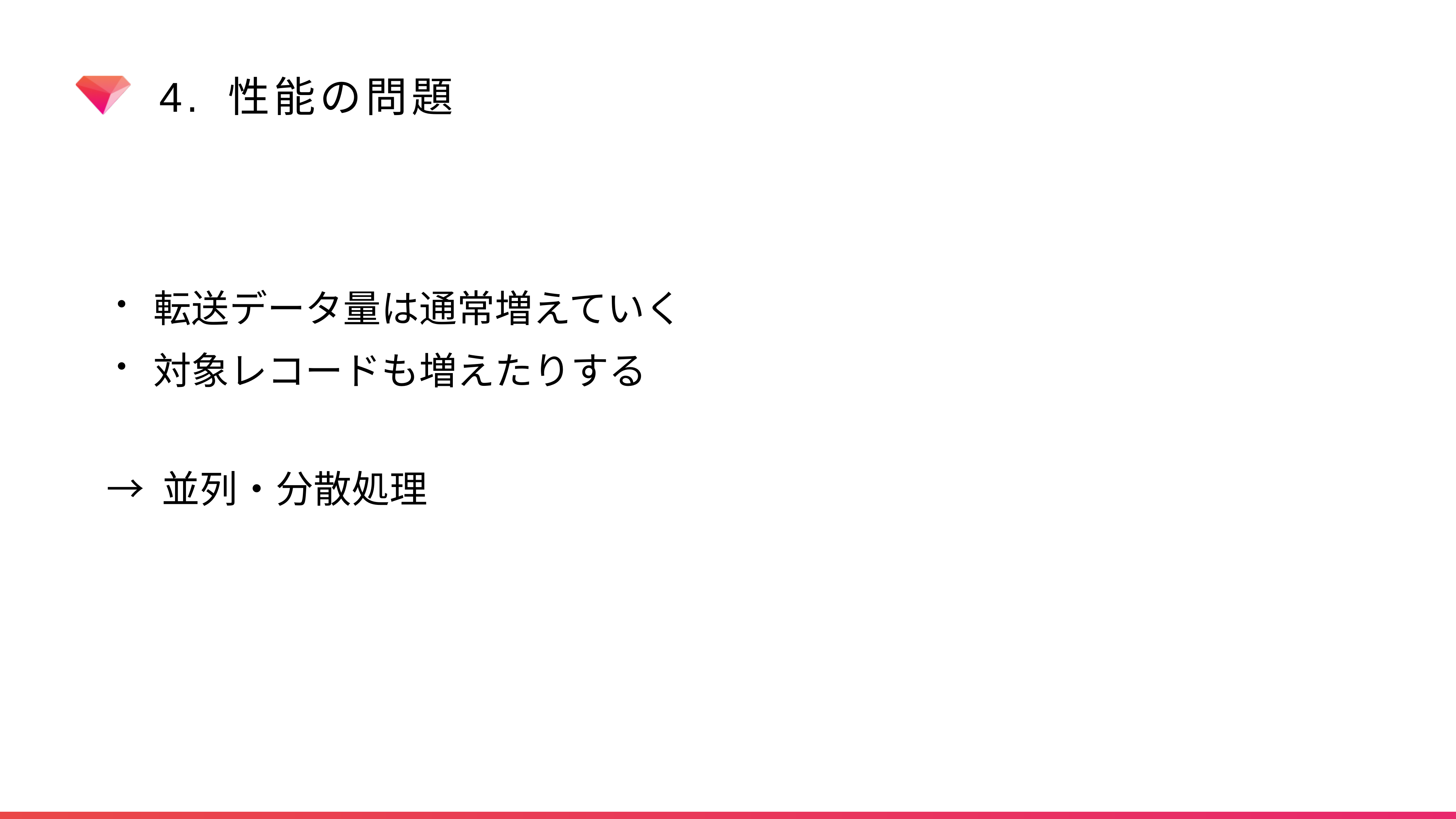

# 4. 性能の問題

転送データ量は通常増えていく
対象レコードも増えたりする

→ 並列・分散処理
25